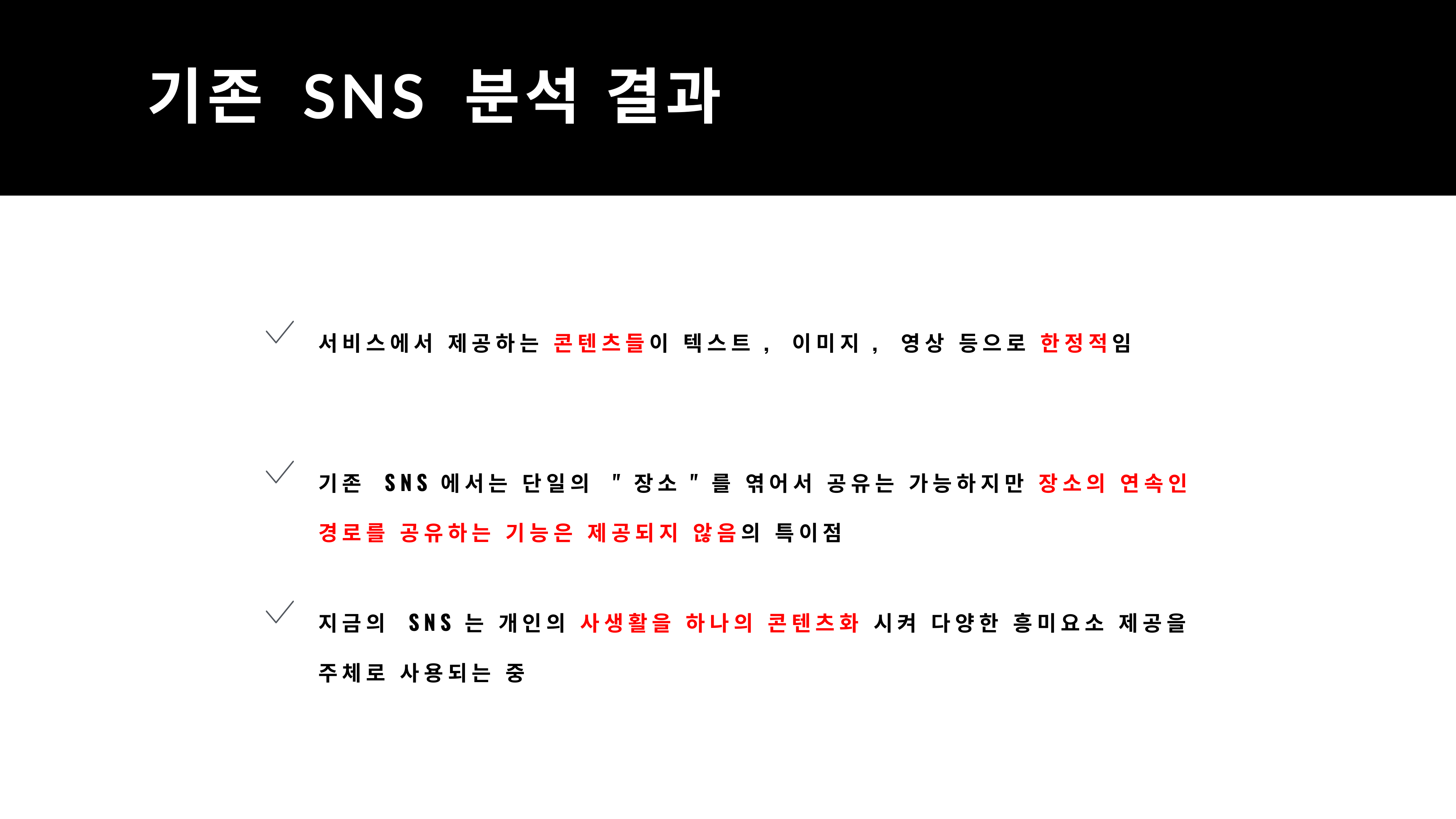

기존 SNS 분석 결과
서비스에서 제공하는 콘텐츠들이 텍스트, 이미지, 영상 등으로 한정적임

기존 SNS에서는 단일의 "장소"를 엮어서 공유는 가능하지만 장소의 연속인 경로를 공유하는 기능은 제공되지 않음의 특이점

지금의 SNS는 개인의 사생활을 하나의 콘텐츠화 시켜 다양한 흥미요소 제공을 주체로 사용되는 중